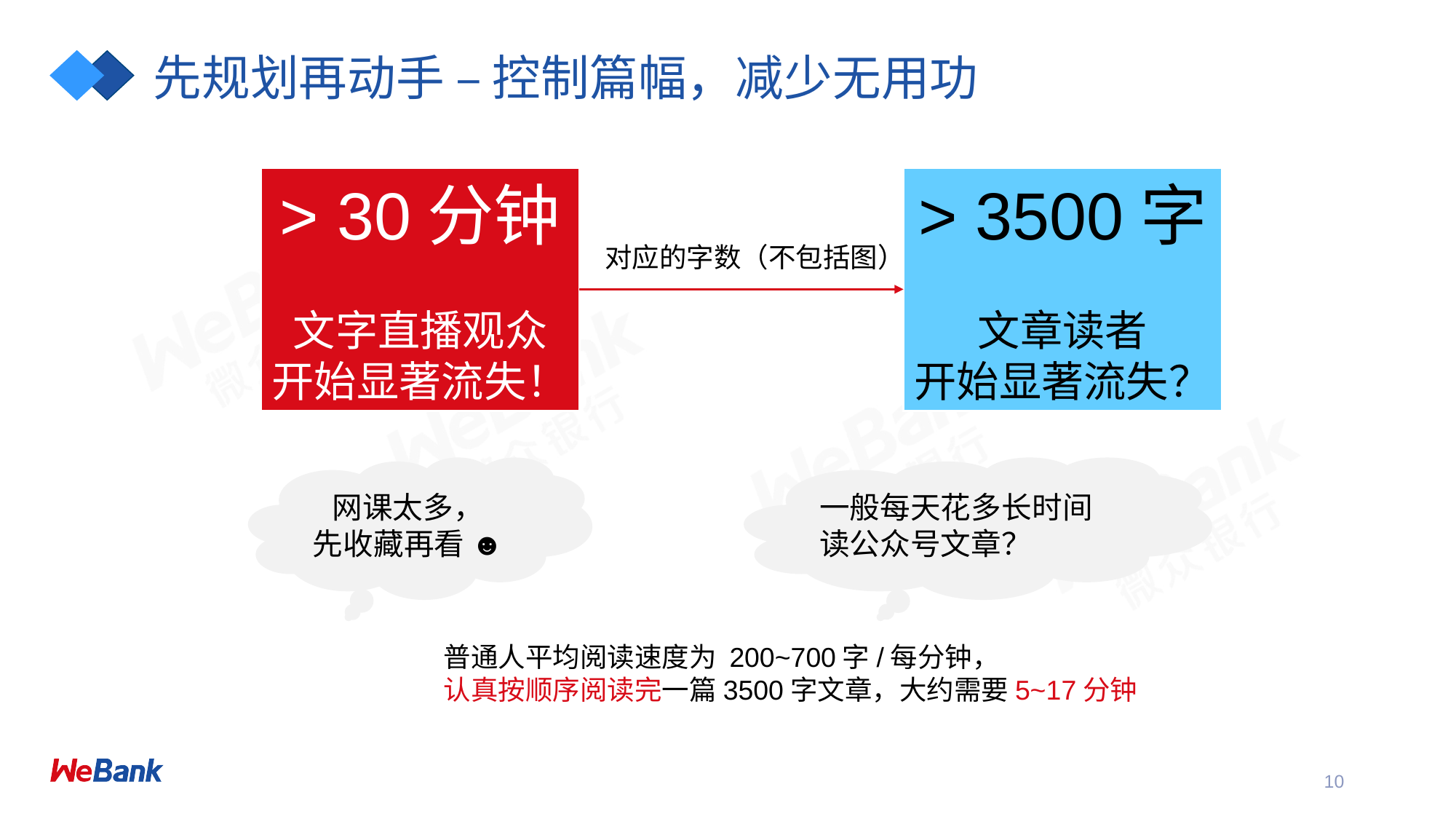

# 先规划再动手 – 控制篇幅，减少无用功
> 30分钟

文字直播观众
开始显著流失！
> 3500字

文章读者
开始显著流失？
对应的字数（不包括图）
网课太多，
先收藏再看 ☻
一般每天花多长时间读公众号文章？
普通人平均阅读速度为 200~700字/每分钟，
认真按顺序阅读完一篇3500字文章，大约需要5~17分钟
10